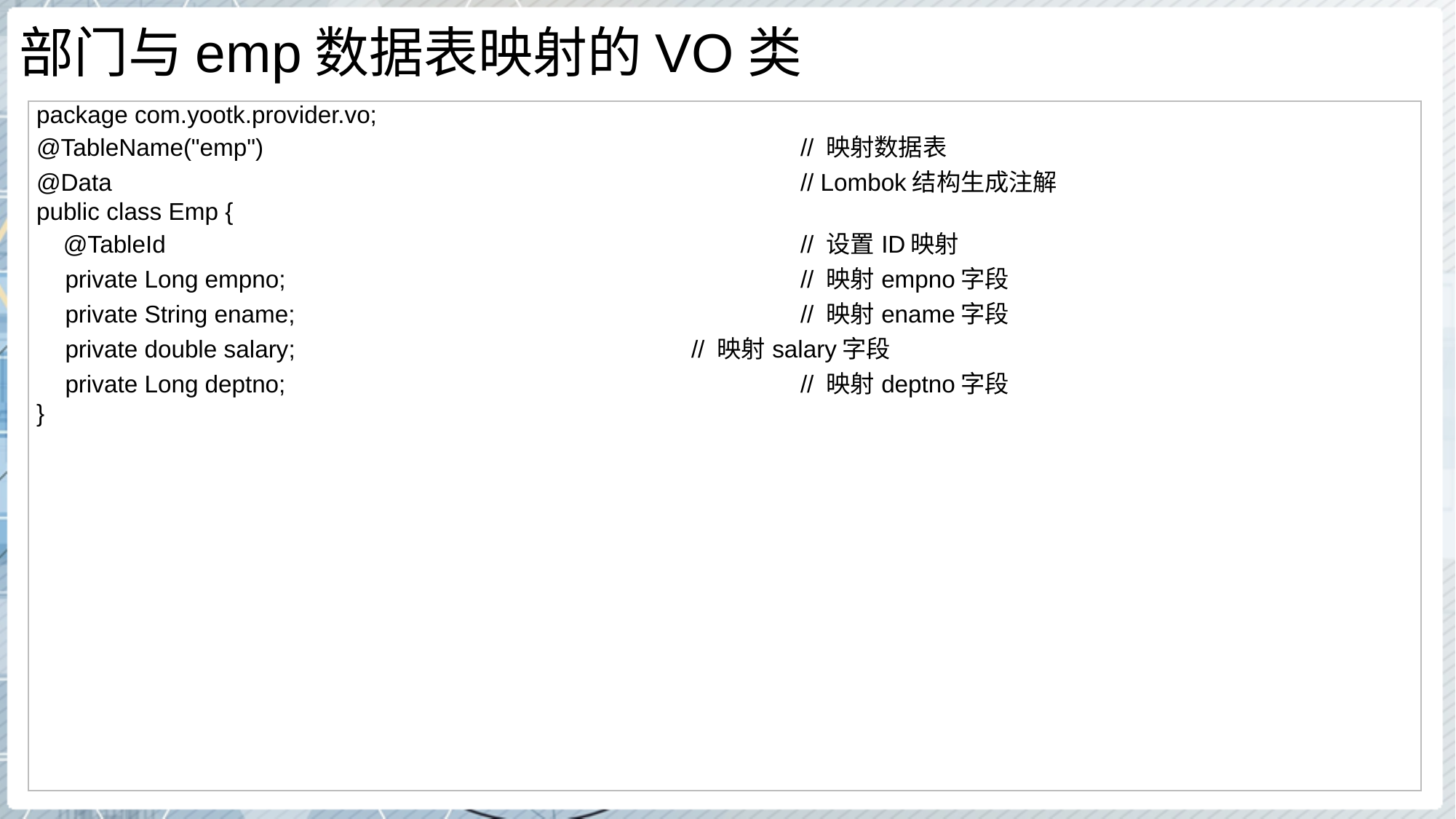

# 部门与emp数据表映射的VO类
| package com.yootk.provider.vo; @TableName("emp") // 映射数据表 @Data // Lombok结构生成注解 public class Emp { @TableId // 设置ID映射 private Long empno; // 映射empno字段 private String ename; // 映射ename字段 private double salary; // 映射salary字段 private Long deptno; // 映射deptno字段 } |
| --- |